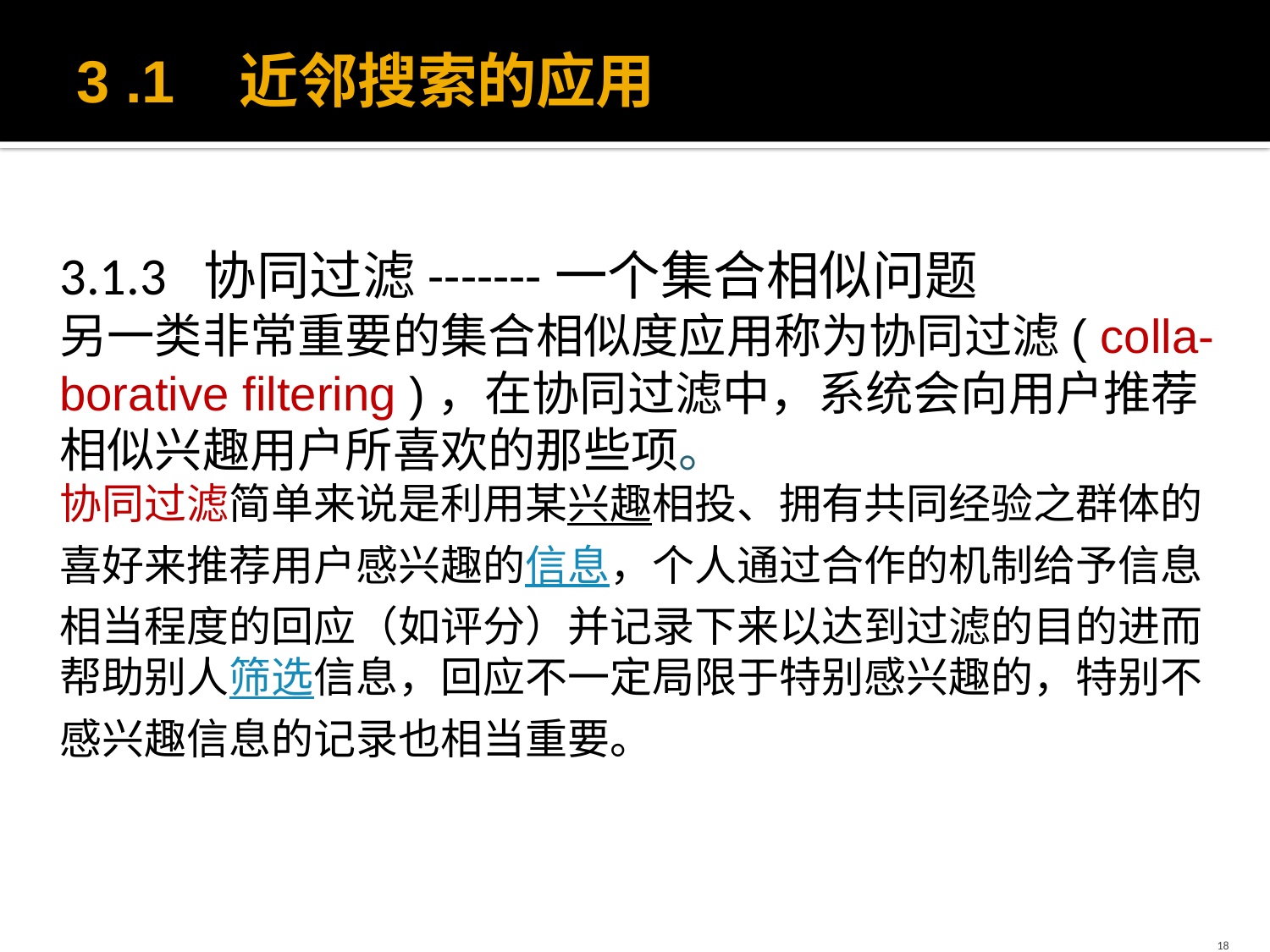

# 3 .1   近邻搜索的应用
3.1.3  协同过滤-------一个集合相似问题
另一类非常重要的集合相似度应用称为协同过滤( colla-borative filtering )，在协同过滤中，系统会向用户推荐相似兴趣用户所喜欢的那些项。
协同过滤简单来说是利用某兴趣相投、拥有共同经验之群体的喜好来推荐用户感兴趣的信息，个人通过合作的机制给予信息相当程度的回应（如评分）并记录下来以达到过滤的目的进而帮助别人筛选信息，回应不一定局限于特别感兴趣的，特别不感兴趣信息的记录也相当重要。
18